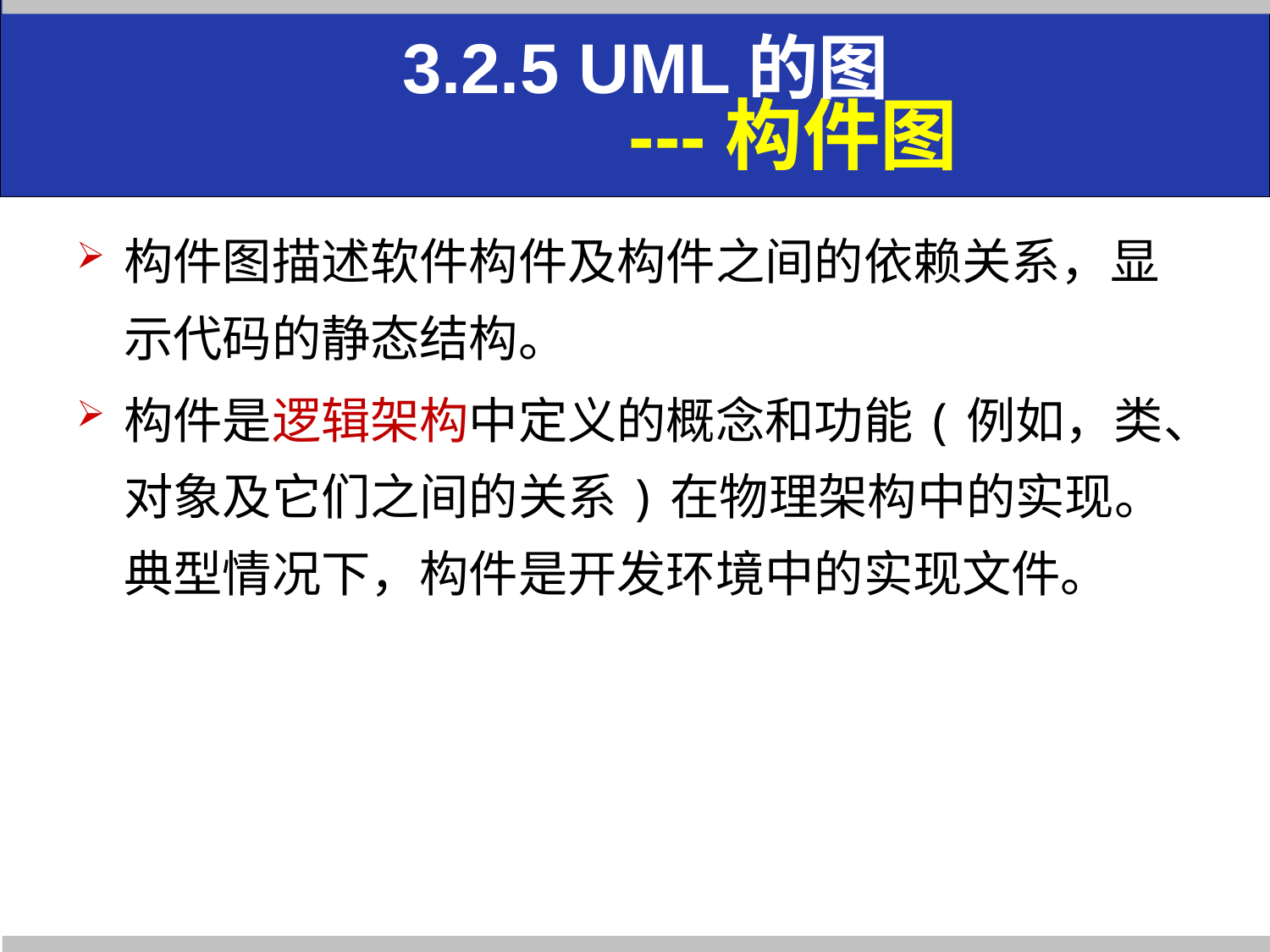

3.2.5 UML的图
                 ---构件图
构件图描述软件构件及构件之间的依赖关系，显示代码的静态结构。
构件是逻辑架构中定义的概念和功能(例如，类、对象及它们之间的关系)在物理架构中的实现。典型情况下，构件是开发环境中的实现文件。
363